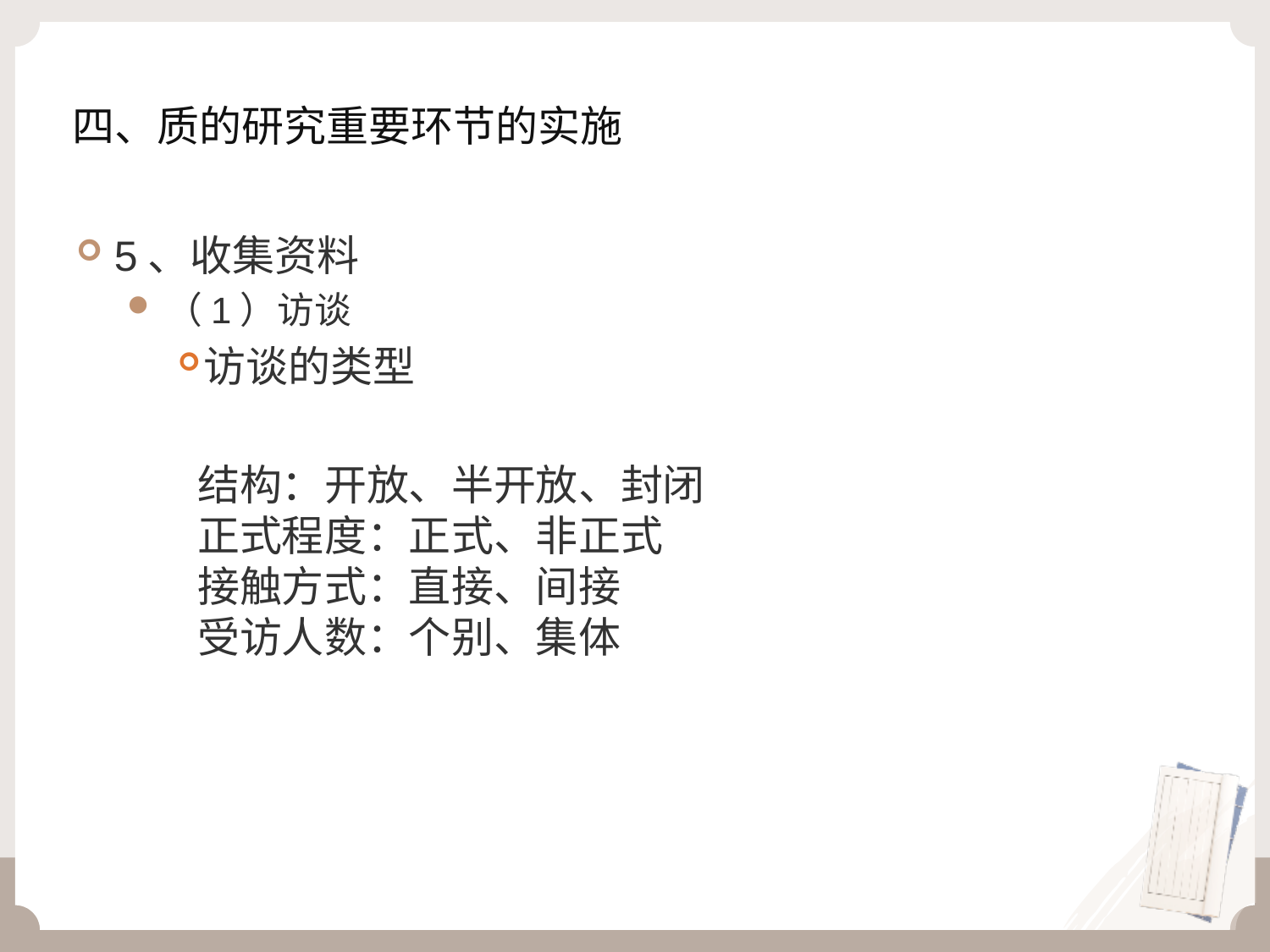

# 四、质的研究重要环节的实施
5、收集资料
（1）访谈
访谈的类型

结构：开放、半开放、封闭
正式程度：正式、非正式
接触方式：直接、间接
受访人数：个别、集体